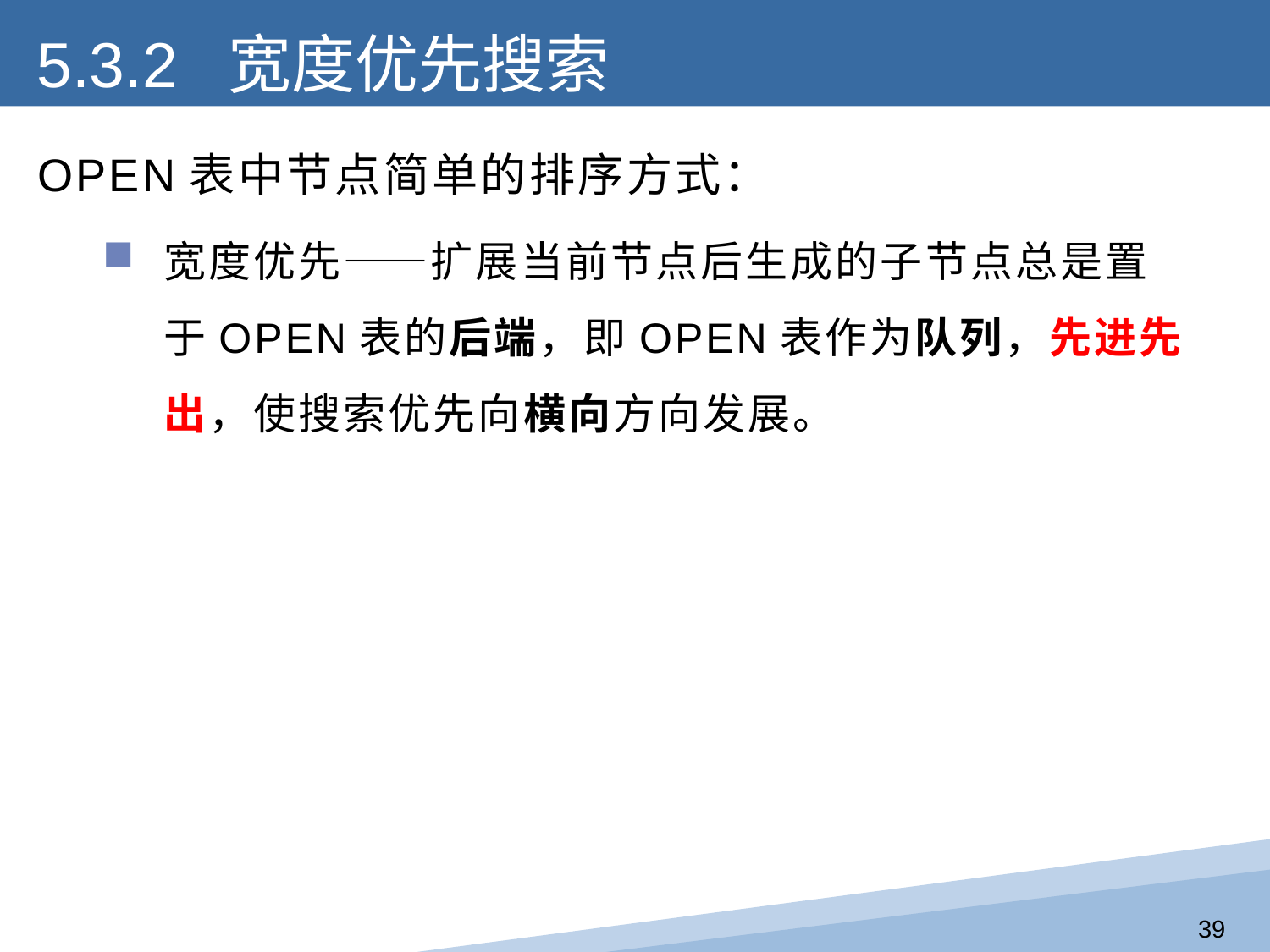

5.3.2  宽度优先搜索
OPEN表中节点简单的排序方式：
宽度优先——扩展当前节点后生成的子节点总是置于OPEN表的后端，即OPEN表作为队列，先进先出，使搜索优先向横向方向发展。

39